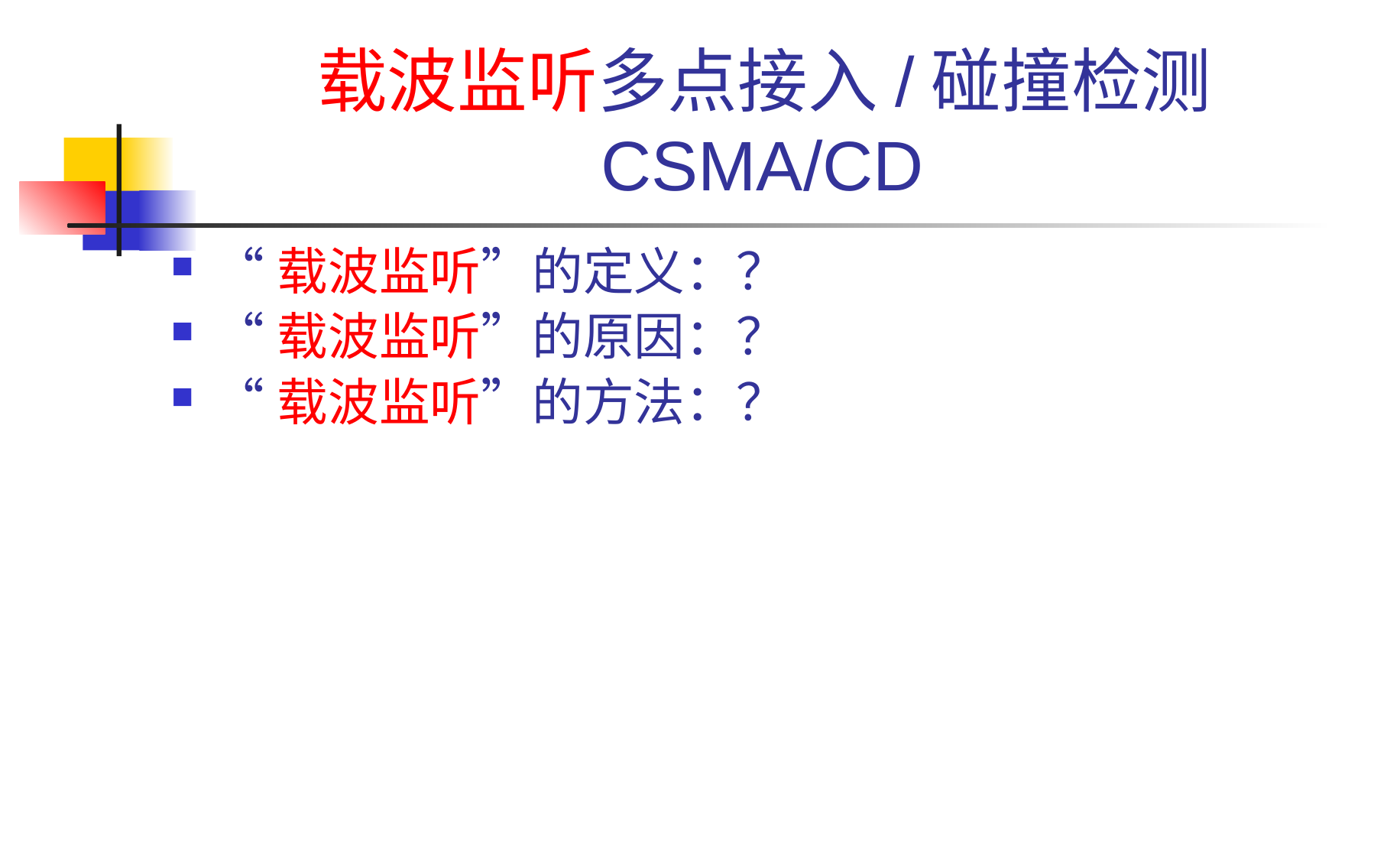

# 载波监听多点接入/碰撞检测  CSMA/CD
“载波监听”的定义：？
“载波监听”的原因：？
“载波监听”的方法：？